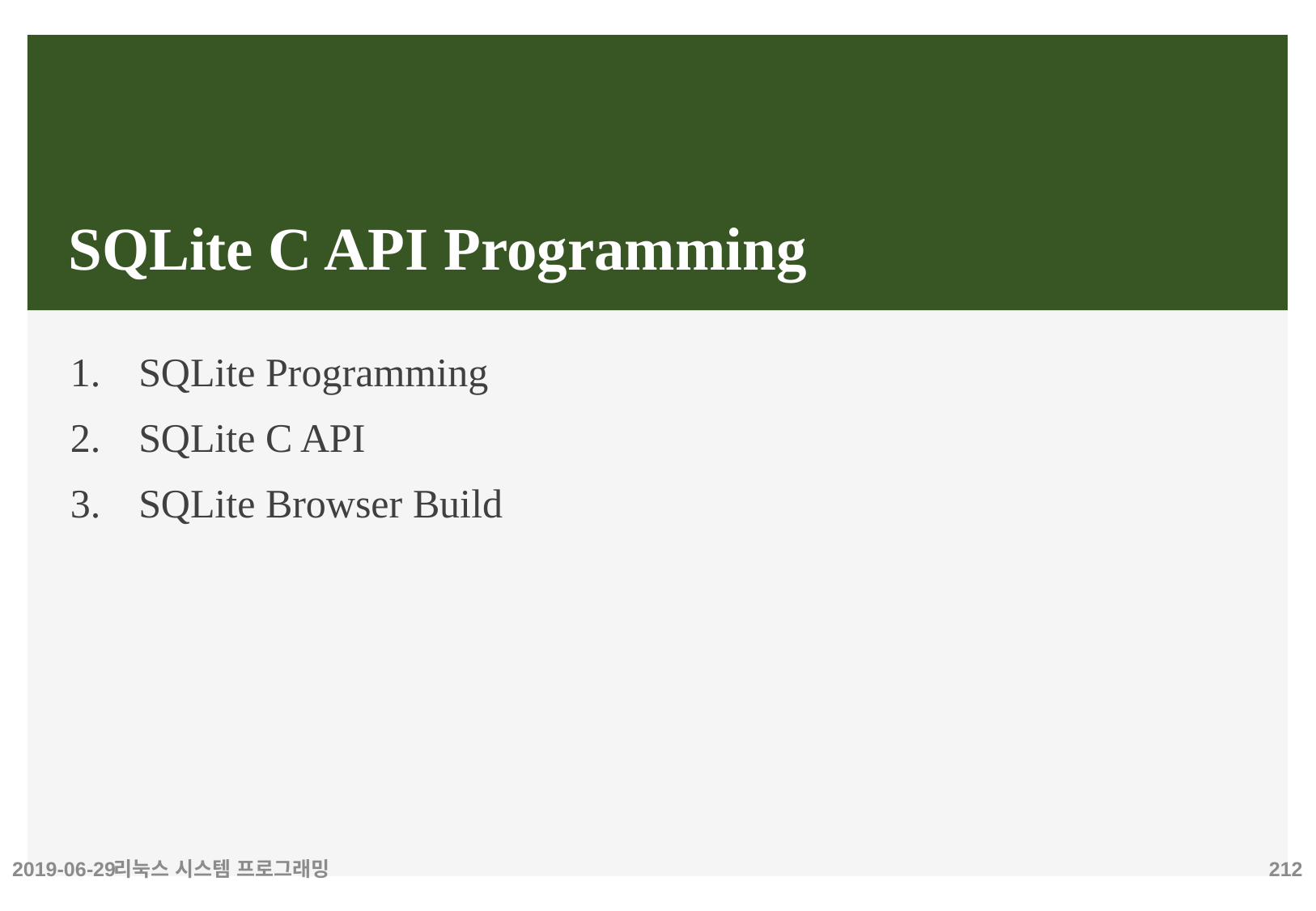

# SQLite C API Programming
SQLite Programming
SQLite C API
SQLite Browser Build
2019-06-29
리눅스 시스템 프로그래밍
212